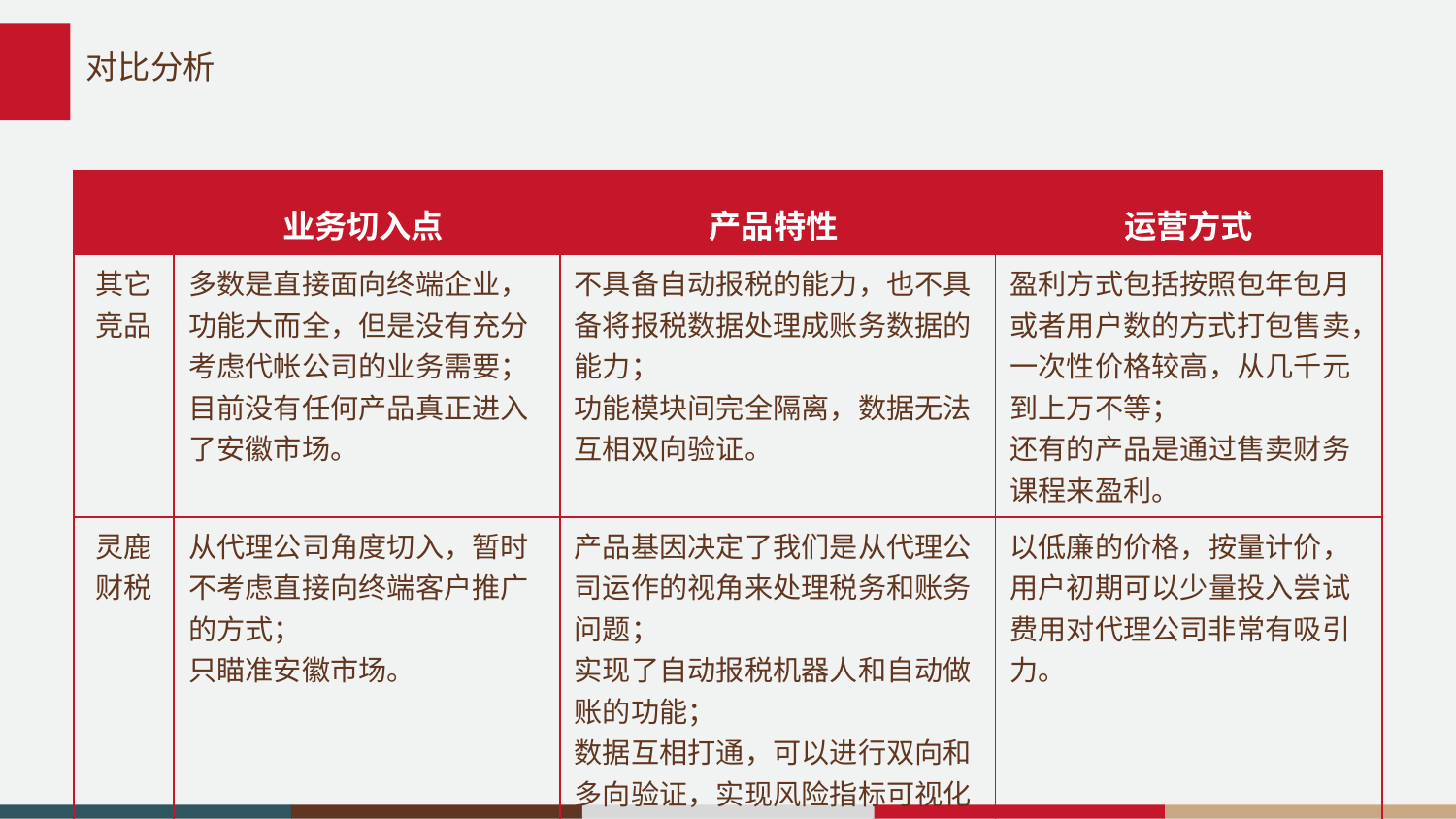

# 对比分析
|  | 业务切入点 | 产品特性 | 运营方式 |
| --- | --- | --- | --- |
| 其它竞品 | 多数是直接面向终端企业，功能大而全，但是没有充分考虑代帐公司的业务需要； 目前没有任何产品真正进入了安徽市场。 | 不具备自动报税的能力，也不具备将报税数据处理成账务数据的能力； 功能模块间完全隔离，数据无法互相双向验证。 | 盈利方式包括按照包年包月或者用户数的方式打包售卖，一次性价格较高，从几千元到上万不等； 还有的产品是通过售卖财务课程来盈利。 |
| 灵鹿财税 | 从代理公司角度切入，暂时不考虑直接向终端客户推广的方式； 只瞄准安徽市场。 | 产品基因决定了我们是从代理公司运作的视角来处理税务和账务问题； 实现了自动报税机器人和自动做账的功能； 数据互相打通，可以进行双向和多向验证，实现风险指标可视化显示。 | 以低廉的价格，按量计价，用户初期可以少量投入尝试 费用对代理公司非常有吸引力。 |